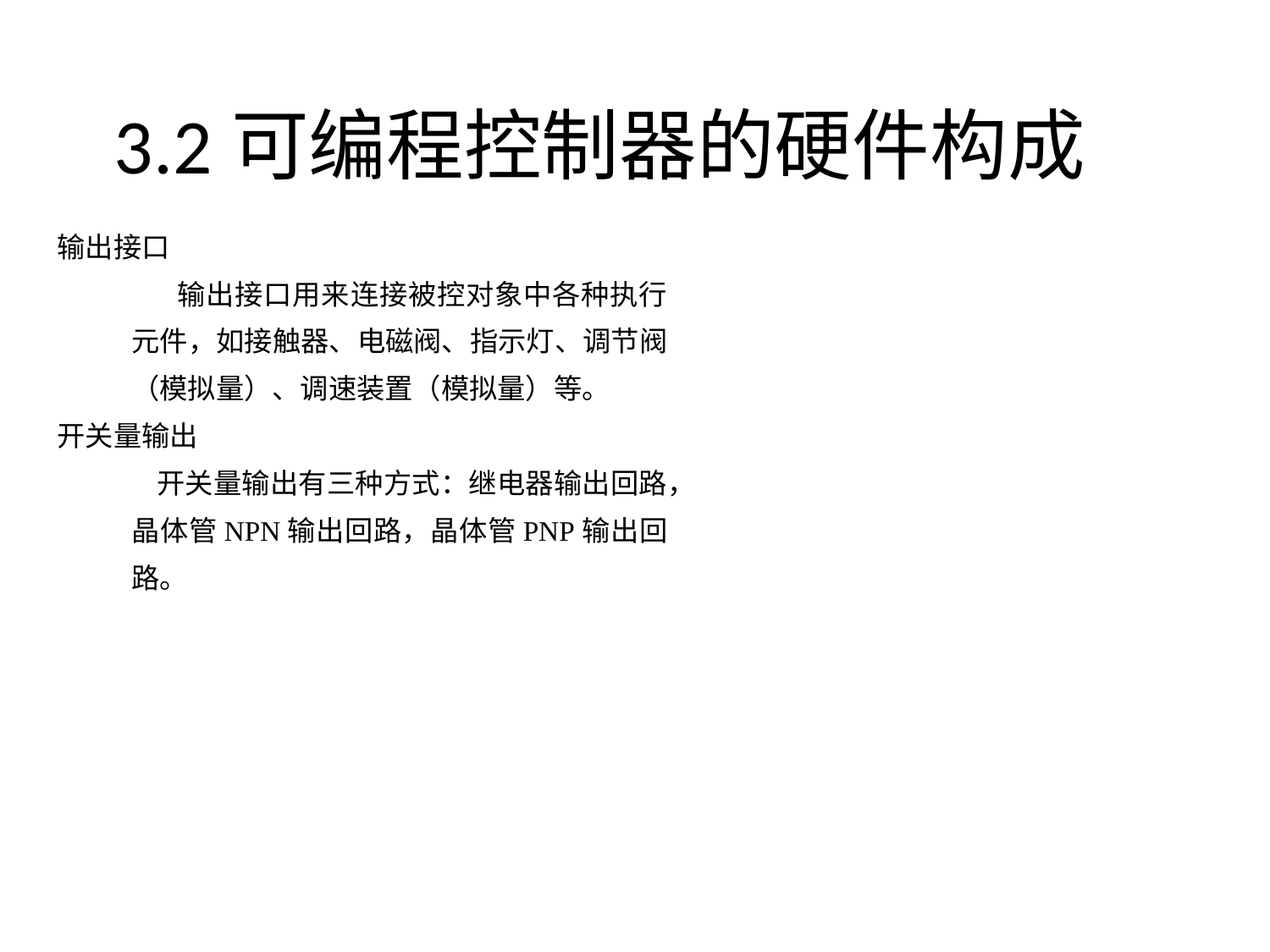

# 3.2可编程控制器的硬件构成
输出接口
                输出接口用来连接被控对象中各种执行元件，如接触器、电磁阀、指示灯、调节阀（模拟量）、调速装置（模拟量）等。
开关量输出
              开关量输出有三种方式：继电器输出回路，晶体管NPN输出回路，晶体管PNP输出回路。